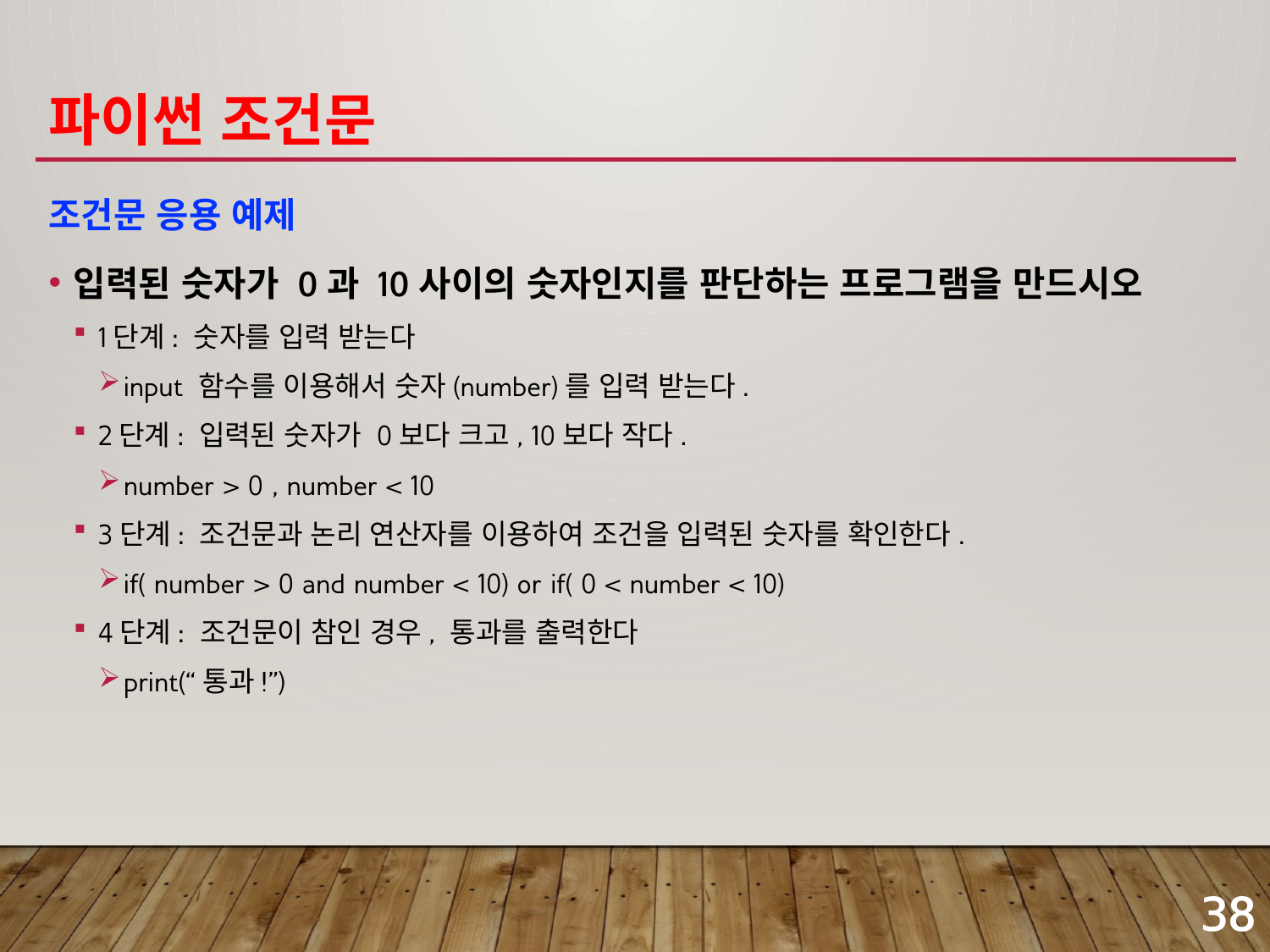

# 파이썬 조건문
조건문 응용 예제
입력된 숫자가 0과 10사이의 숫자인지를 판단하는 프로그램을 만드시오
1단계: 숫자를 입력 받는다
input 함수를 이용해서 숫자(number)를 입력 받는다.
2단계: 입력된 숫자가 0보다 크고, 10보다 작다.
number > 0 , number < 10
3단계: 조건문과 논리 연산자를 이용하여 조건을 입력된 숫자를 확인한다.
if( number > 0 and number < 10) or if( 0 < number < 10)
4단계: 조건문이 참인 경우, 통과를 출력한다
print(“통과!”)